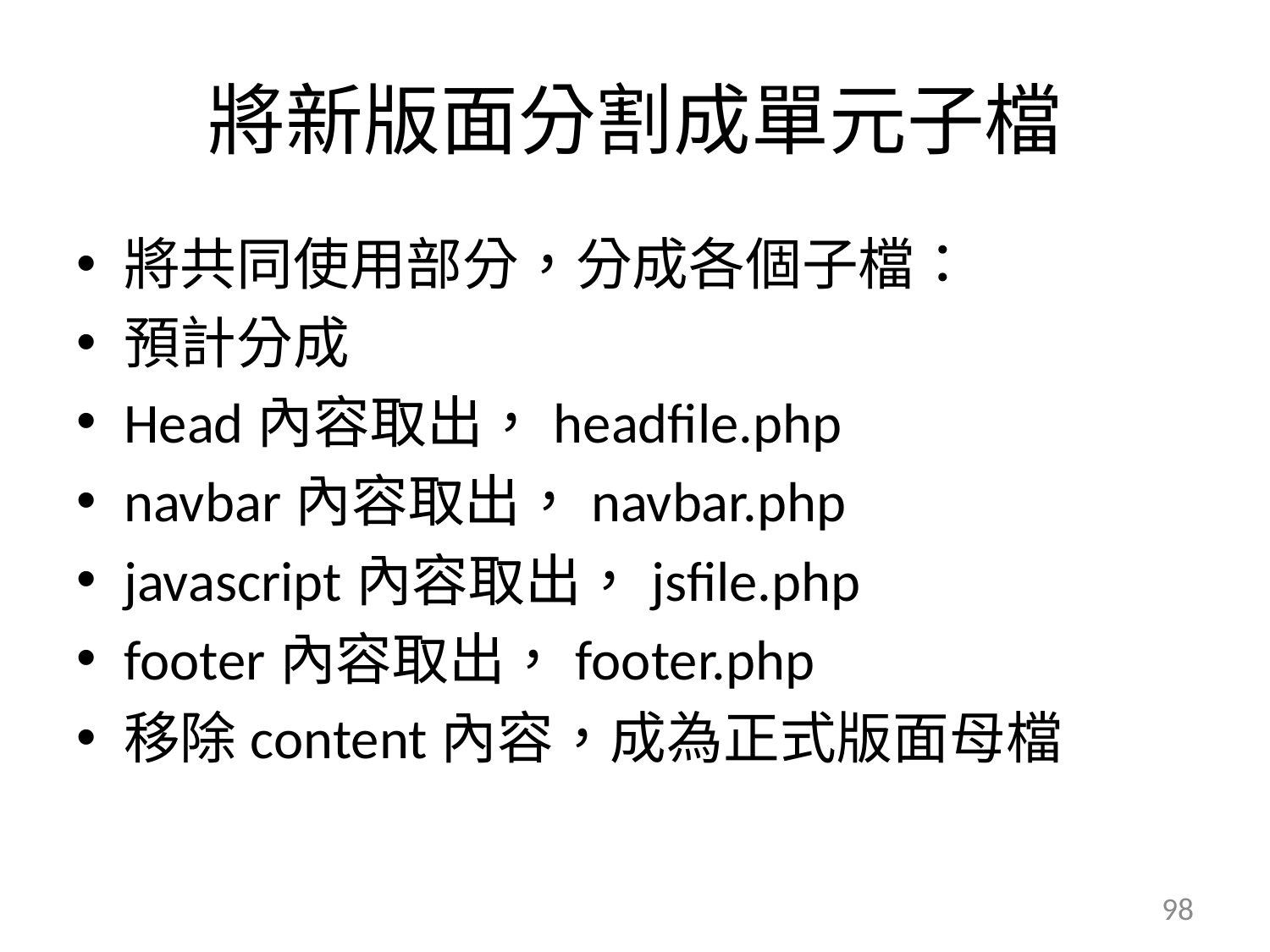

# 將新版面分割成單元子檔
將共同使用部分，分成各個子檔：
預計分成
Head內容取出，headfile.php
navbar內容取出，navbar.php
javascript內容取出，jsfile.php
footer內容取出，footer.php
移除content內容，成為正式版面母檔
98